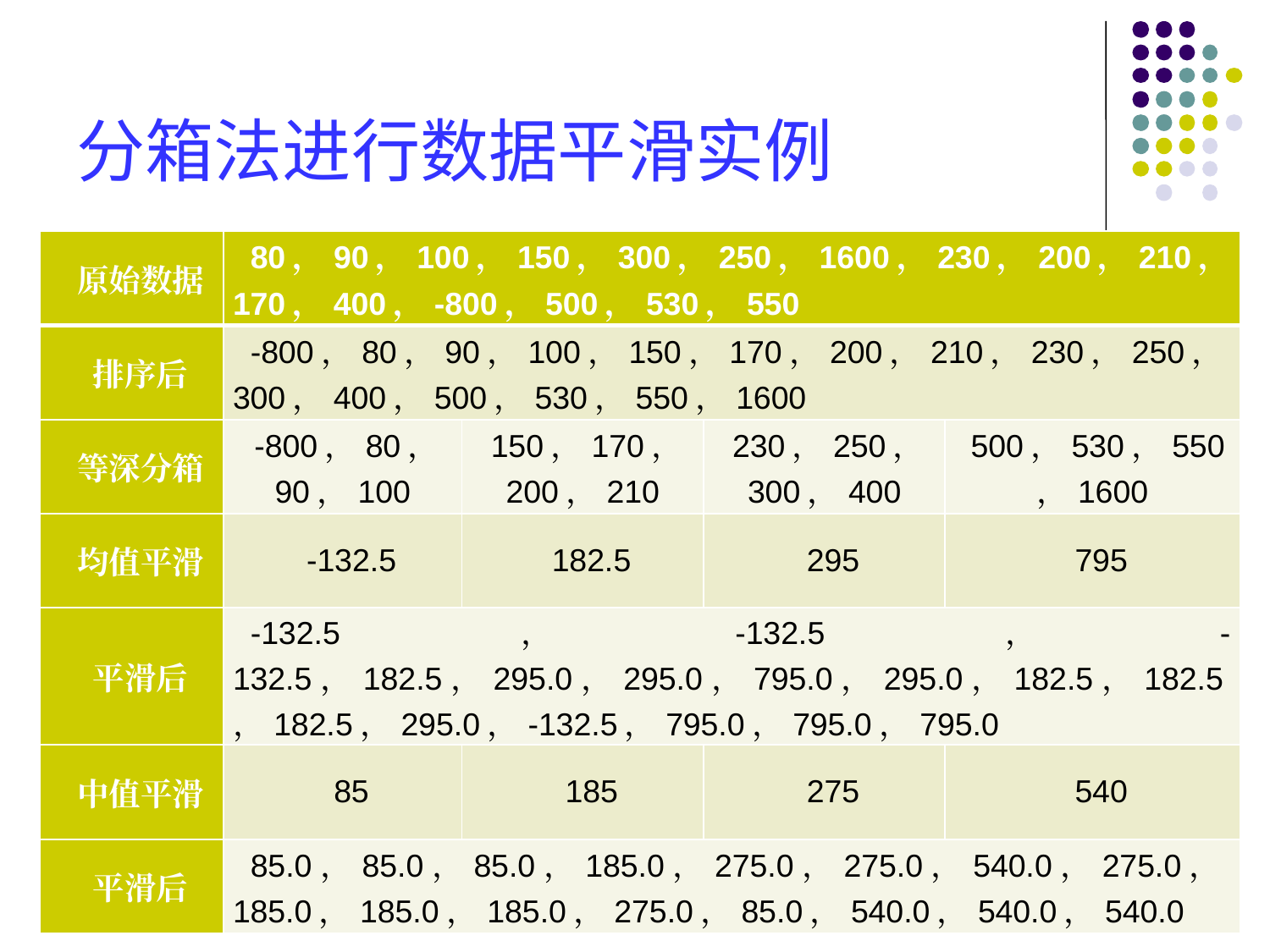

# 分箱法进行数据平滑实例
| 原始数据 | 80，90，100，150，300，250，1600，230，200，210，170，400，-800，500，530，550 |  |  |  |
| --- | --- | --- | --- | --- |
| 排序后 | -800，80，90，100，150，170，200，210，230，250，300，400，500，530，550，1600 |  |  |  |
| 等深分箱 | -800，80，90，100 | 150，170，200，210 | 230，250，300，400 | 500，530，550，1600 |
| 均值平滑 | -132.5 | 182.5 | 295 | 795 |
| 平滑后 | -132.5，-132.5，-132.5，182.5，295.0，295.0，795.0，295.0，182.5，182.5，182.5，295.0，-132.5，795.0，795.0，795.0 |  |  |  |
| 中值平滑 | 85 | 185 | 275 | 540 |
| 平滑后 | 85.0，85.0，85.0，185.0，275.0，275.0，540.0，275.0，185.0，185.0，185.0，275.0，85.0，540.0，540.0，540.0 |  |  |  |
50